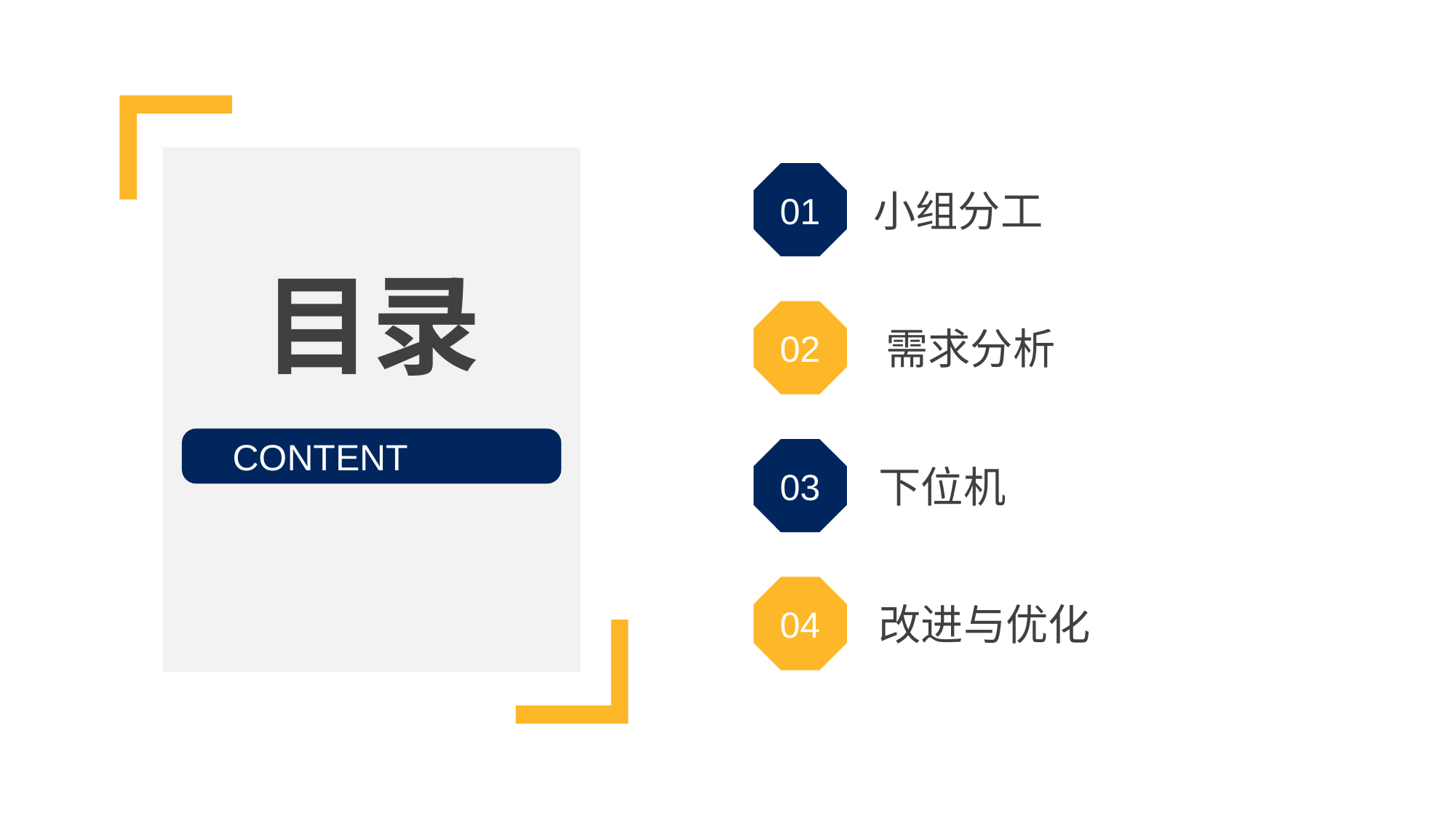

01
小组分工
目录
02
需求分析
CONTENT

03
下位机
04
改进与优化